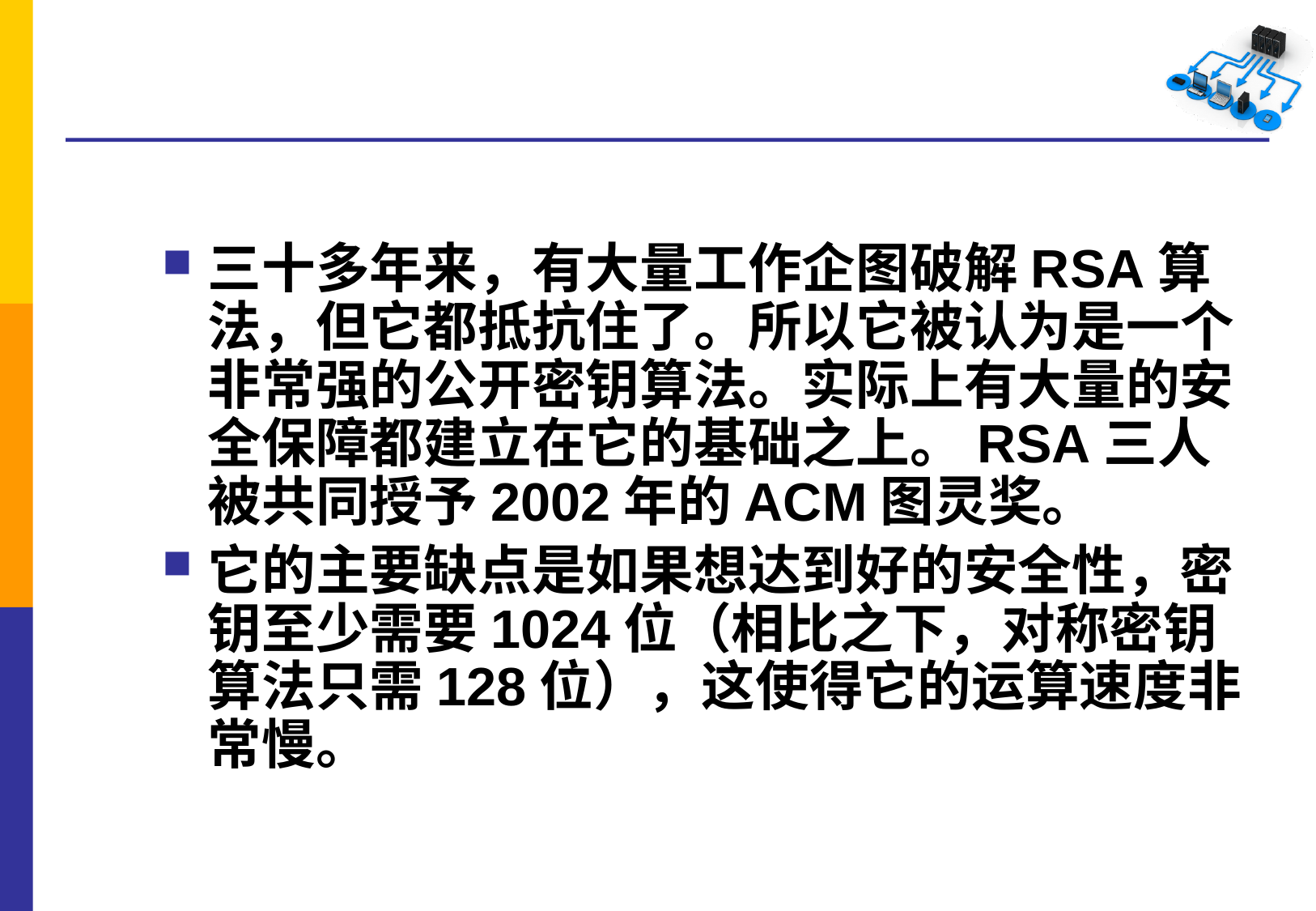

#
三十多年来，有大量工作企图破解RSA算法，但它都抵抗住了。所以它被认为是一个非常强的公开密钥算法。实际上有大量的安全保障都建立在它的基础之上。RSA三人被共同授予2002年的ACM图灵奖。
它的主要缺点是如果想达到好的安全性，密钥至少需要1024位（相比之下，对称密钥算法只需128位），这使得它的运算速度非常慢。